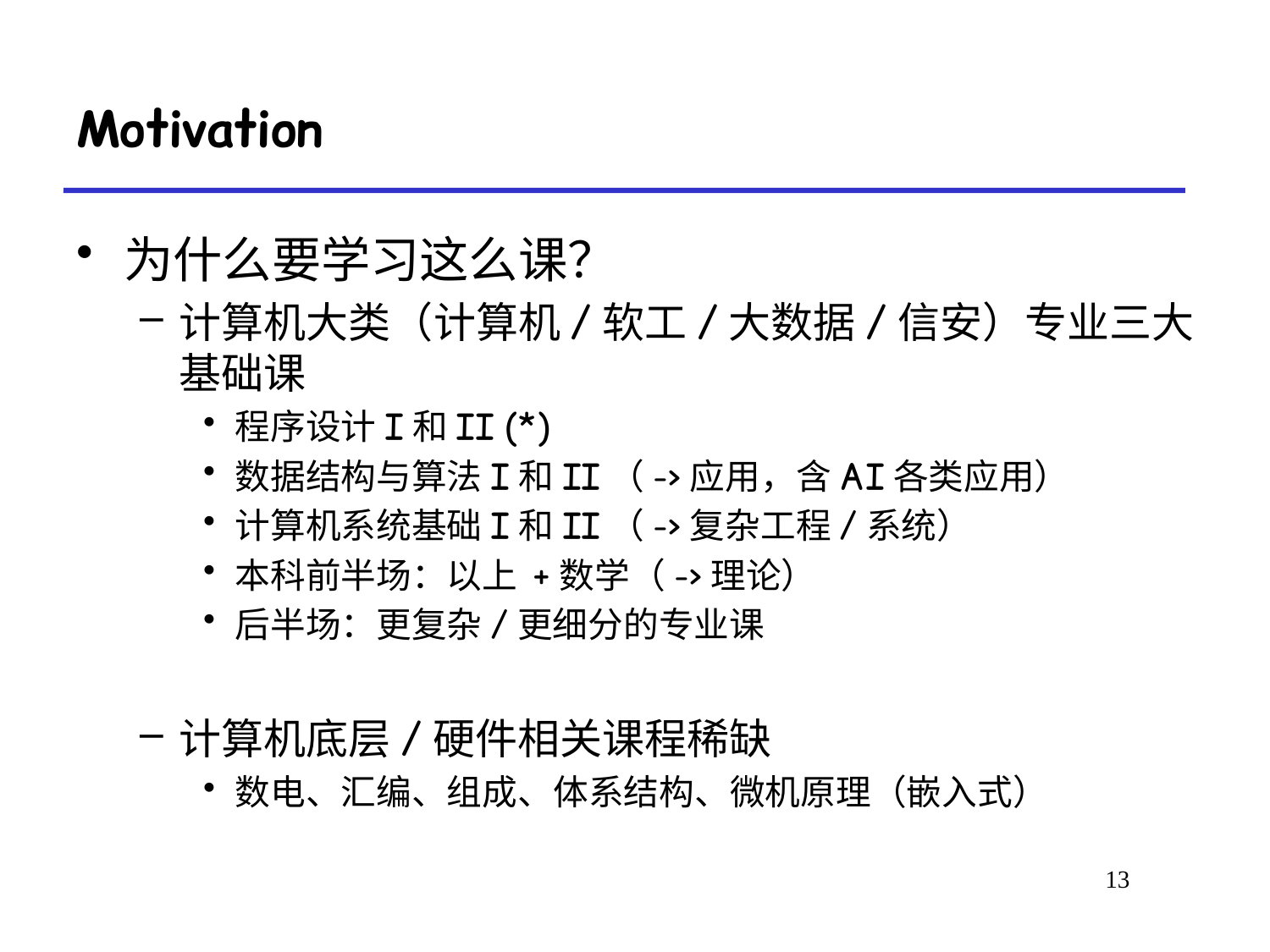

# Motivation
为什么要学习这么课？
计算机大类（计算机/软工/大数据/信安）专业三大基础课
程序设计I和II (*)
数据结构与算法I和II（->应用，含AI各类应用）
计算机系统基础I和II（->复杂工程/系统）
本科前半场：以上 +数学（->理论）
后半场：更复杂/更细分的专业课

计算机底层/硬件相关课程稀缺
数电、汇编、组成、体系结构、微机原理（嵌入式）
13